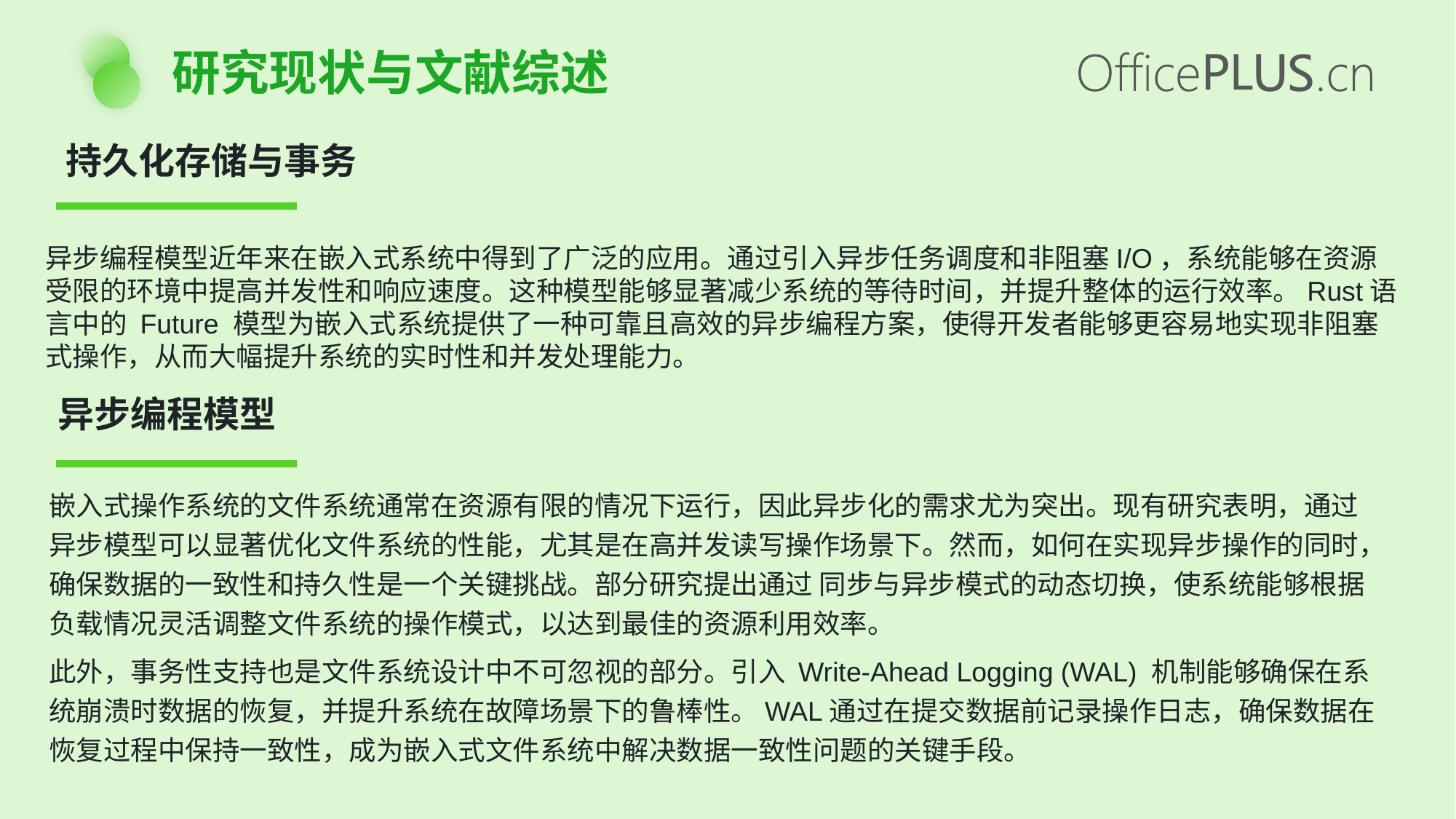

研究现状与文献综述
 持久化存储与事务
异步编程模型近年来在嵌入式系统中得到了广泛的应用。通过引入异步任务调度和非阻塞I/O，系统能够在资源
受限的环境中提高并发性和响应速度。这种模型能够显著减少系统的等待时间，并提升整体的运行效率。Rust语
言中的 Future 模型为嵌入式系统提供了一种可靠且高效的异步编程方案，使得开发者能够更容易地实现非阻塞
式操作，从而大幅提升系统的实时性和并发处理能力。
异步编程模型
嵌入式操作系统的文件系统通常在资源有限的情况下运行，因此异步化的需求尤为突出。现有研究表明，通过异步模型可以显著优化文件系统的性能，尤其是在高并发读写操作场景下。然而，如何在实现异步操作的同时，确保数据的一致性和持久性是一个关键挑战。部分研究提出通过 同步与异步模式的动态切换，使系统能够根据负载情况灵活调整文件系统的操作模式，以达到最佳的资源利用效率。
此外，事务性支持也是文件系统设计中不可忽视的部分。引入 Write-Ahead Logging (WAL) 机制能够确保在系统崩溃时数据的恢复，并提升系统在故障场景下的鲁棒性。WAL通过在提交数据前记录操作日志，确保数据在恢复过程中保持一致性，成为嵌入式文件系统中解决数据一致性问题的关键手段。